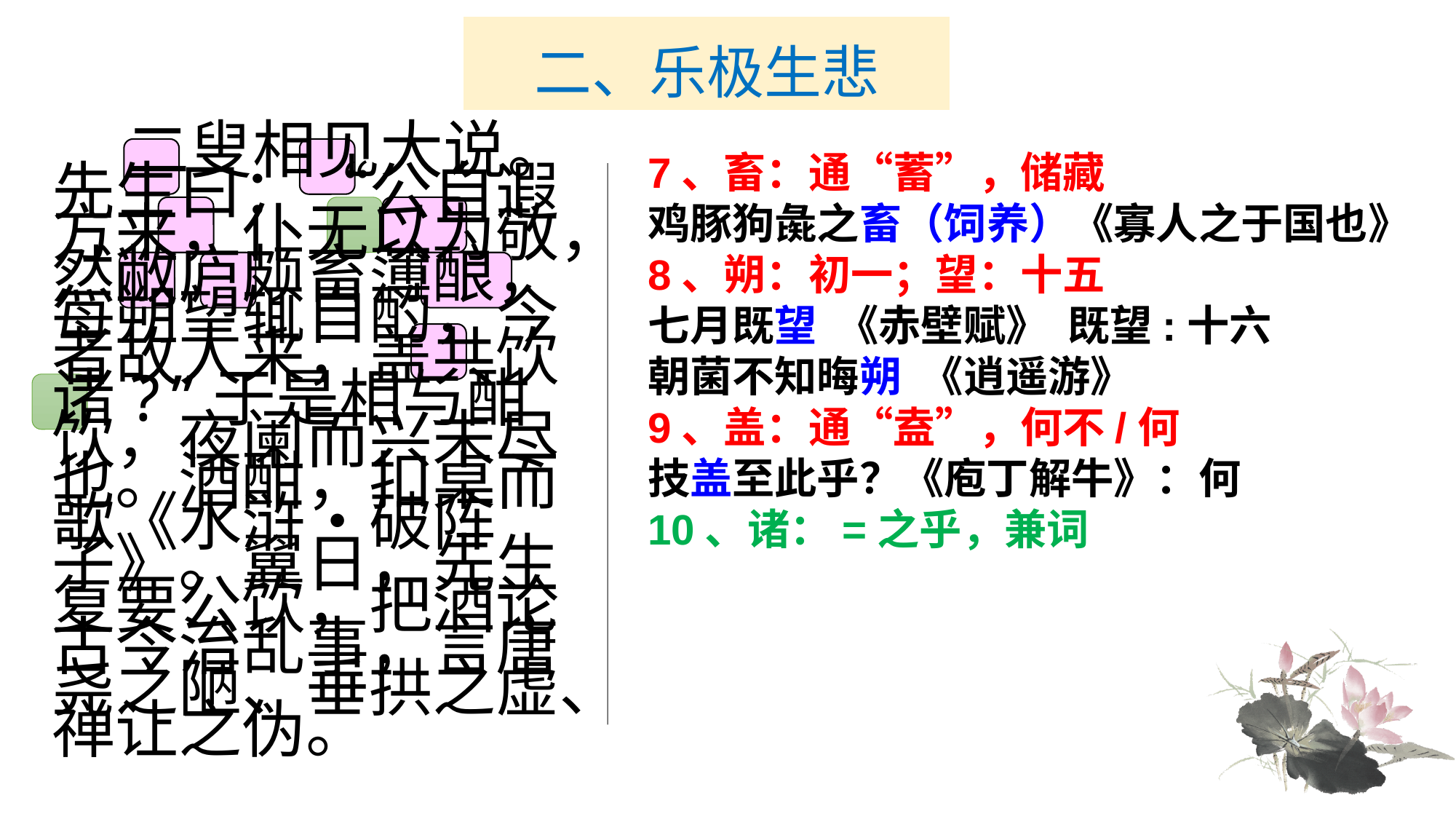

# 二、乐极生悲
　　   二叟相见大说。先生曰：“公自遐方来，仆无以为敬，然敝庐颇畜薄酿，每朔望辄自酌，今者故人来，盖共饮诸?”于是相与酣饮，夜阑而兴未尽也。酒酣，扣桌而歌《水浒•破阵子》。翼日，先生复要公饮，把酒论古今治乱事，言唐尧之陋、垂拱之虚、禅让之伪。

7、畜：通“蓄”，储藏
鸡豚狗彘之畜（饲养）《寡人之于国也》
8、朔：初一；望：十五
七月既望  《赤壁赋》  既望:十六
朝菌不知晦朔  《逍遥游》
9、盖：通“盍”，何不/何
技盖至此乎？《庖丁解牛》：何
10、诸：=之乎，兼词